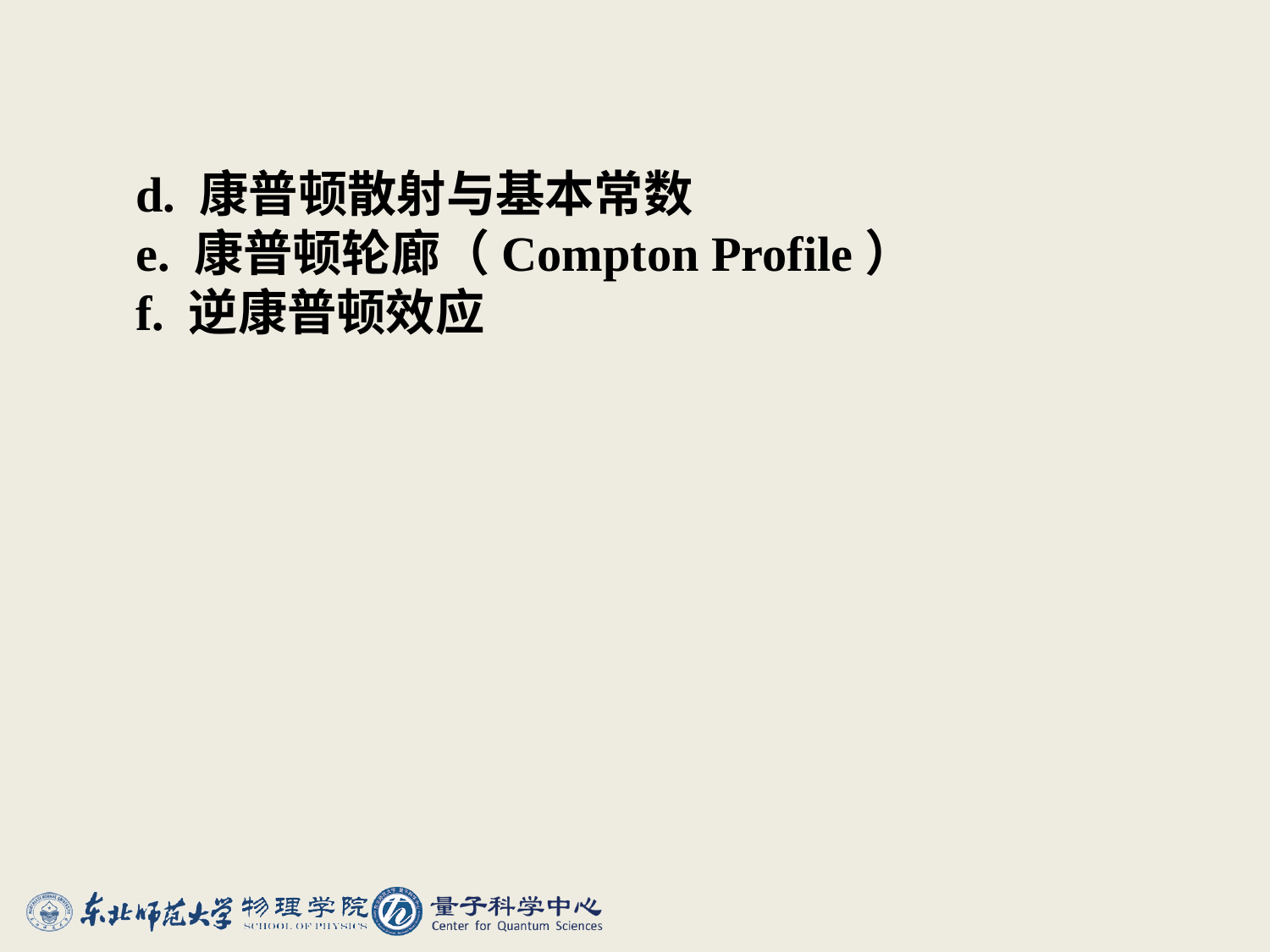

d. 康普顿散射与基本常数
e. 康普顿轮廊（Compton Profile）
f. 逆康普顿效应